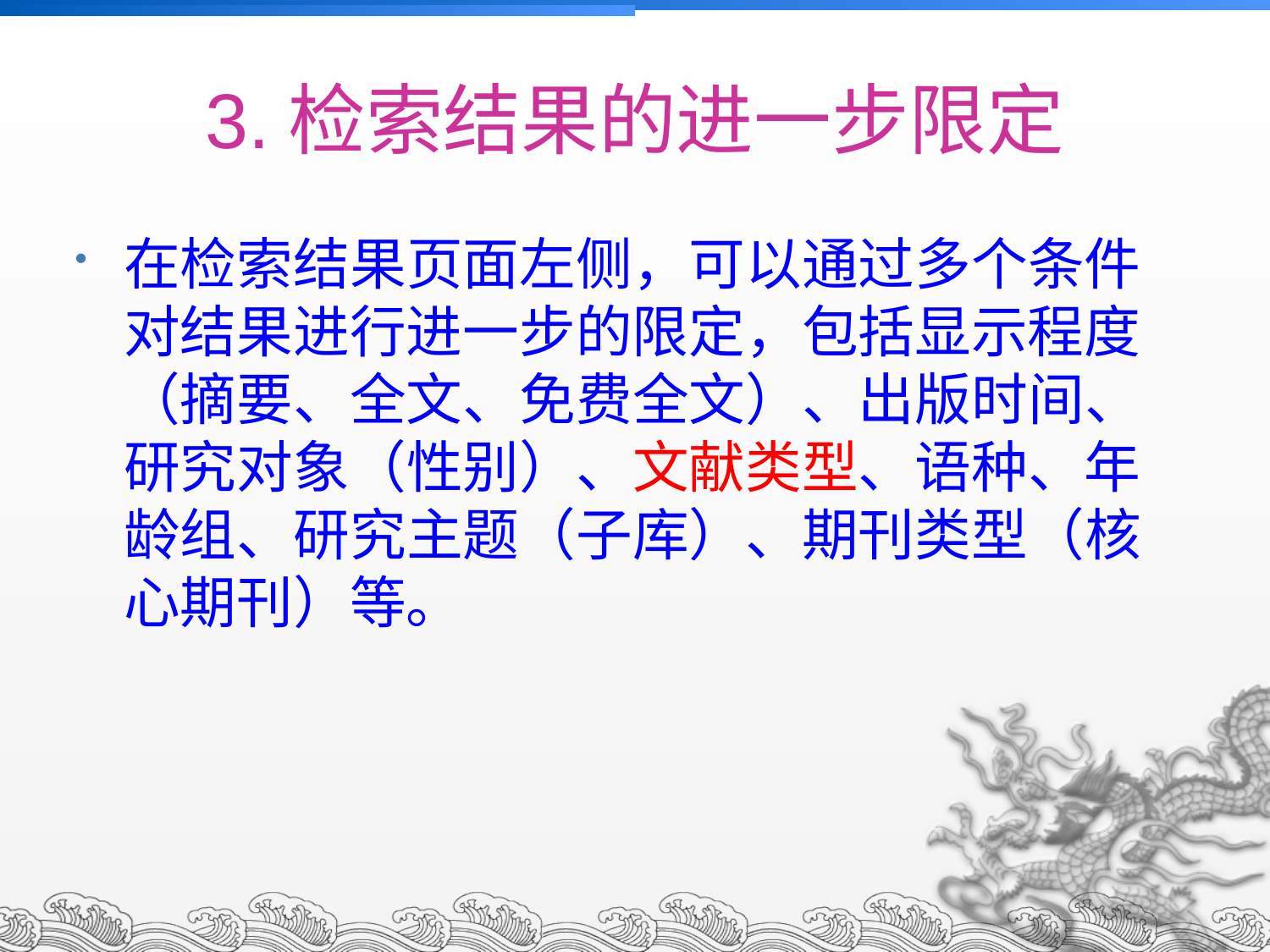

3.检索结果的进一步限定
在检索结果页面左侧，可以通过多个条件对结果进行进一步的限定，包括显示程度（摘要、全文、免费全文）、出版时间、研究对象（性别）、文献类型、语种、年龄组、研究主题（子库）、期刊类型（核心期刊）等。